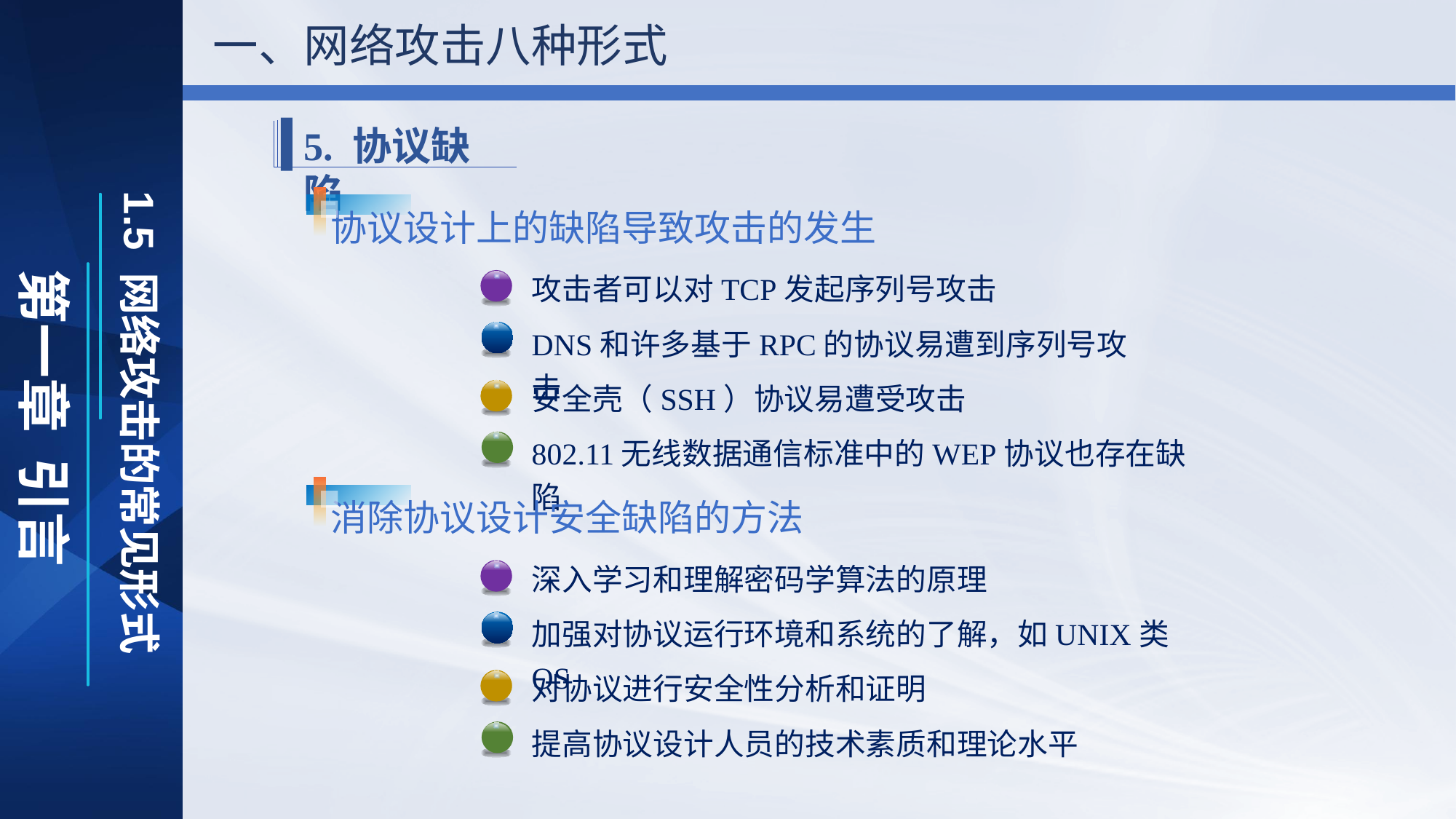

一、网络攻击八种形式
5. 协议缺陷

协议设计上的缺陷导致攻击的发生

攻击者可以对TCP发起序列号攻击

DNS和许多基于RPC的协议易遭到序列号攻击

安全壳（SSH）协议易遭受攻击

802.11无线数据通信标准中的WEP协议也存在缺陷

消除协议设计安全缺陷的方法

深入学习和理解密码学算法的原理

加强对协议运行环境和系统的了解，如UNIX类OS

对协议进行安全性分析和证明

提高协议设计人员的技术素质和理论水平